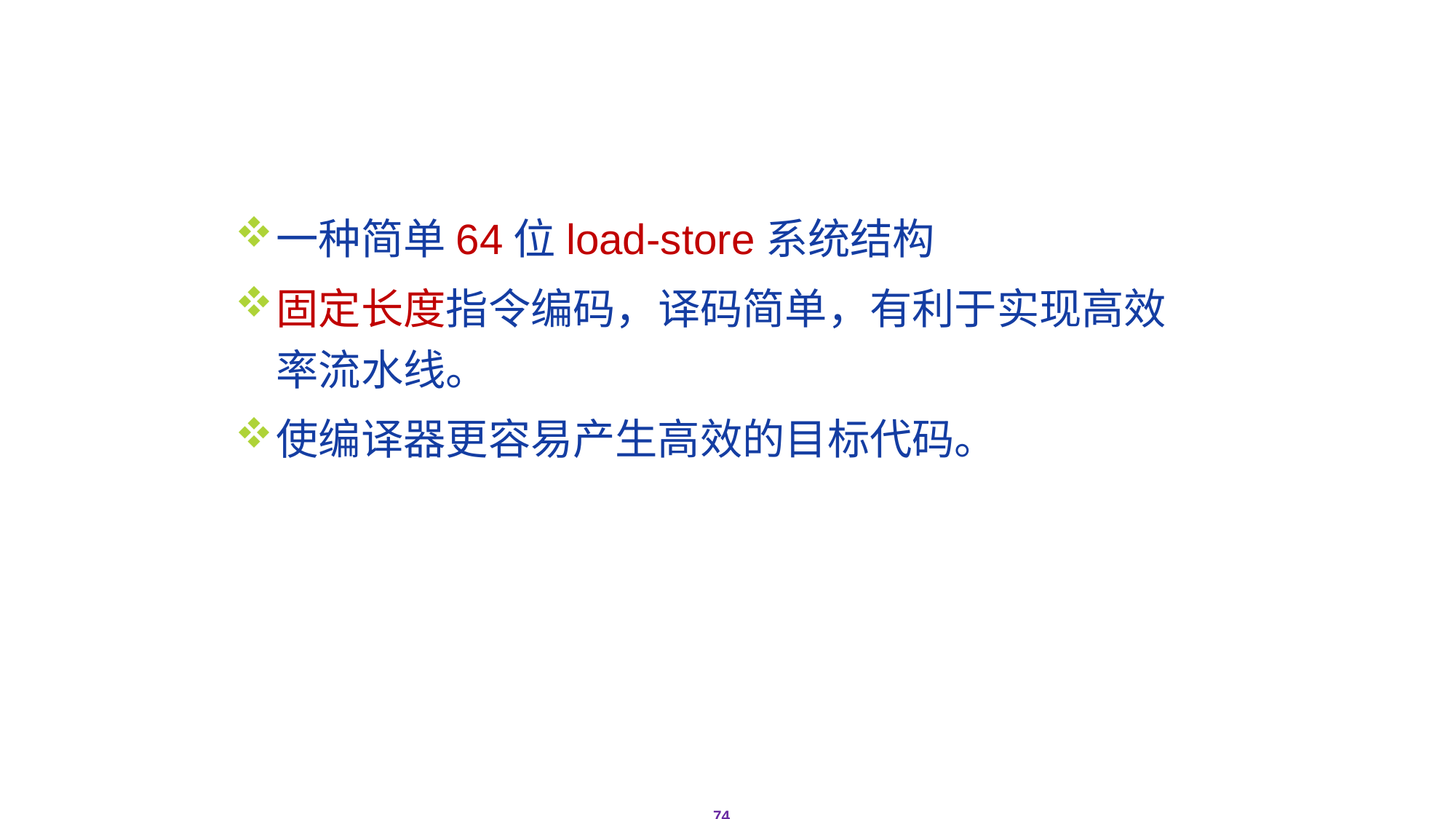

# 2.9  MIPS系统结构
一种简单64位load-store系统结构
固定长度指令编码，译码简单，有利于实现高效率流水线。
使编译器更容易产生高效的目标代码。
74